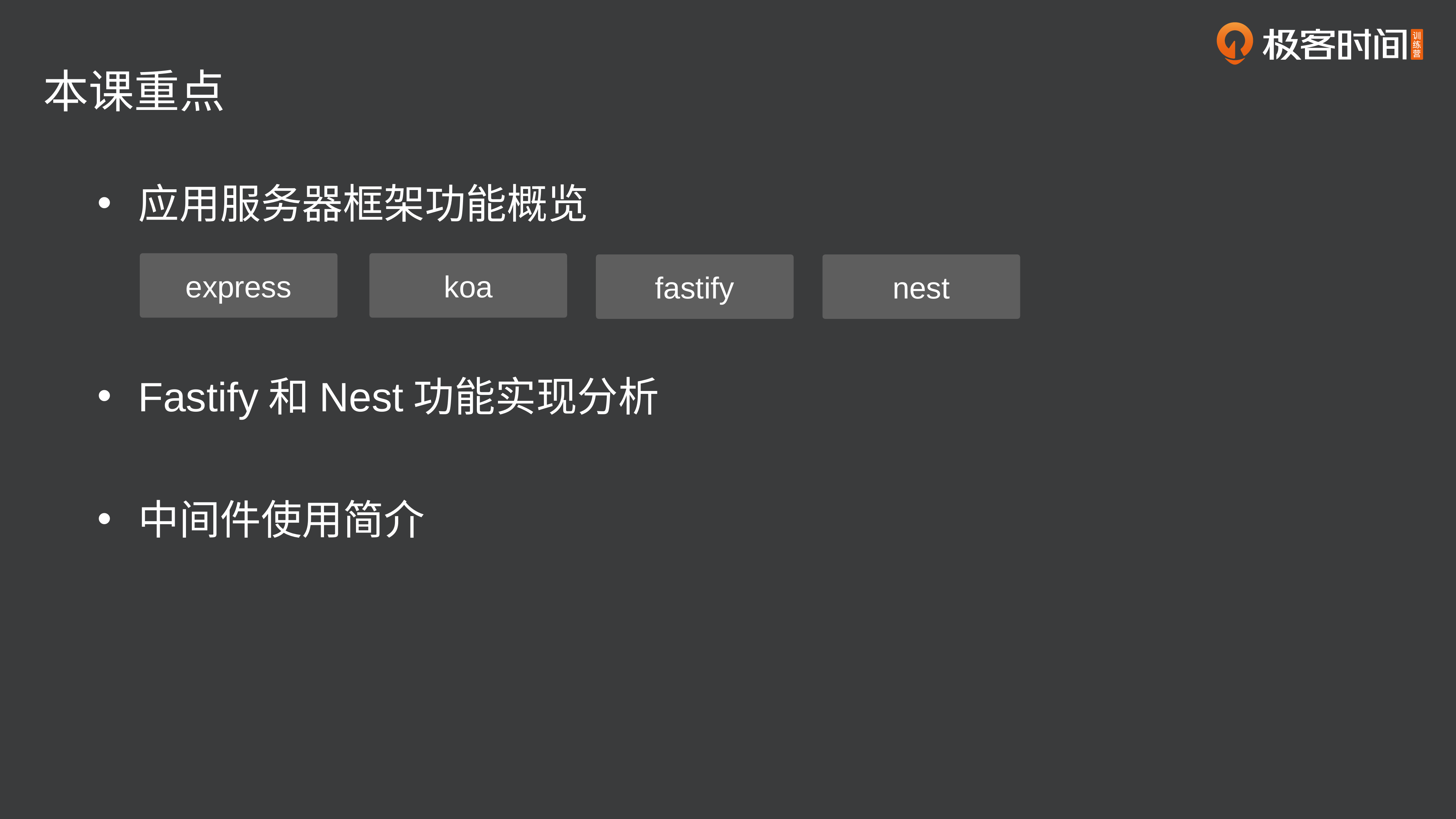

本课重点
应用服务器框架功能概览
express
koa
fastify
nest
Fastify和Nest功能实现分析
中间件使用简介